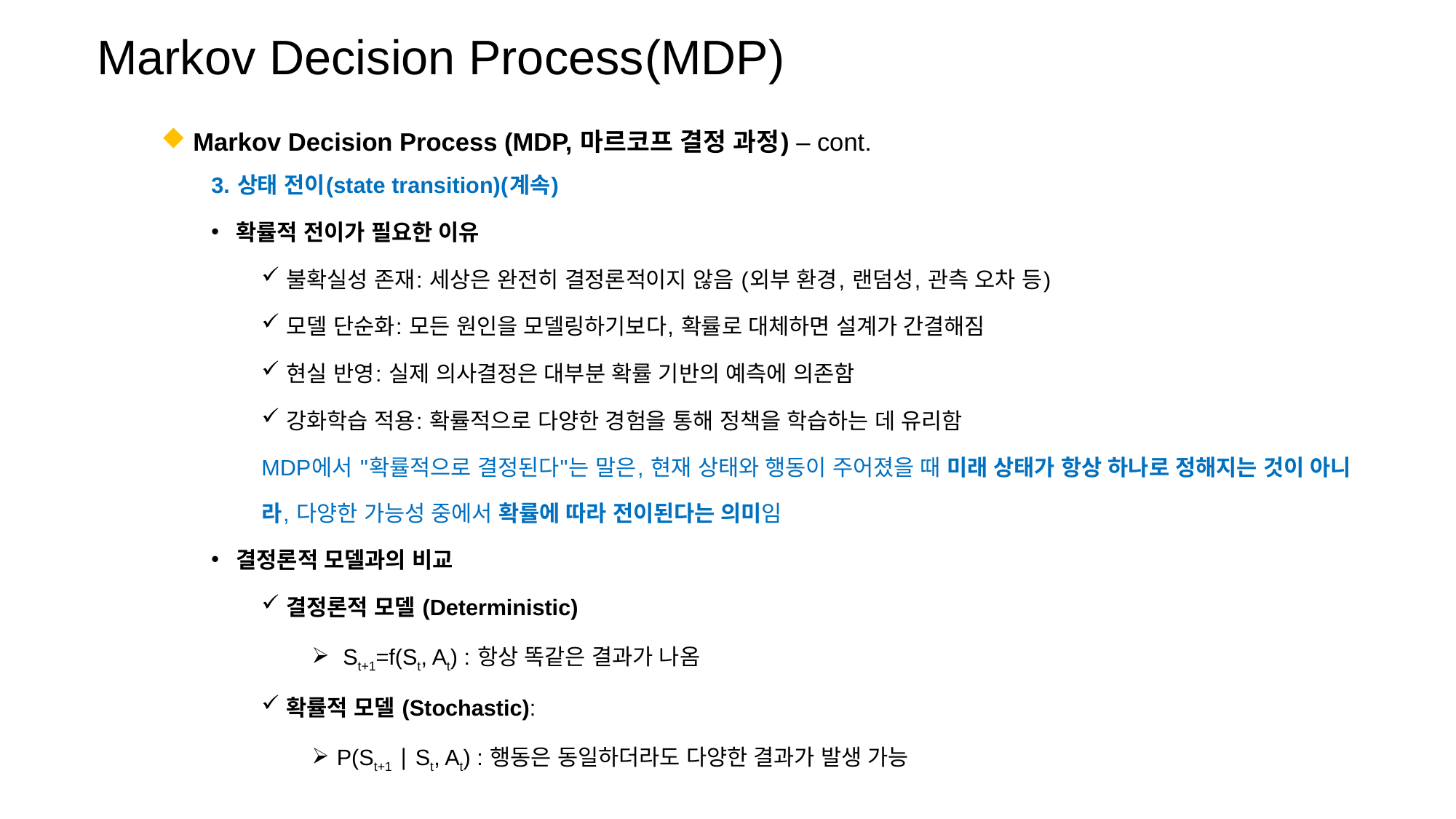

Markov Decision Process(MDP)
 Markov Decision Process (MDP, 마르코프 결정 과정) – cont.
3. 상태 전이(state transition)(계속)
확률적 전이가 필요한 이유
불확실성 존재: 세상은 완전히 결정론적이지 않음 (외부 환경, 랜덤성, 관측 오차 등)
모델 단순화: 모든 원인을 모델링하기보다, 확률로 대체하면 설계가 간결해짐
현실 반영: 실제 의사결정은 대부분 확률 기반의 예측에 의존함
강화학습 적용: 확률적으로 다양한 경험을 통해 정책을 학습하는 데 유리함
MDP에서 "확률적으로 결정된다"는 말은, 현재 상태와 행동이 주어졌을 때 미래 상태가 항상 하나로 정해지는 것이 아니라, 다양한 가능성 중에서 확률에 따라 전이된다는 의미임
결정론적 모델과의 비교
결정론적 모델 (Deterministic)
 St+1​=f(St​, At​) : 항상 똑같은 결과가 나옴
확률적 모델 (Stochastic):
P(St+1​ ∣ St​, At​) : 행동은 동일하더라도 다양한 결과가 발생 가능